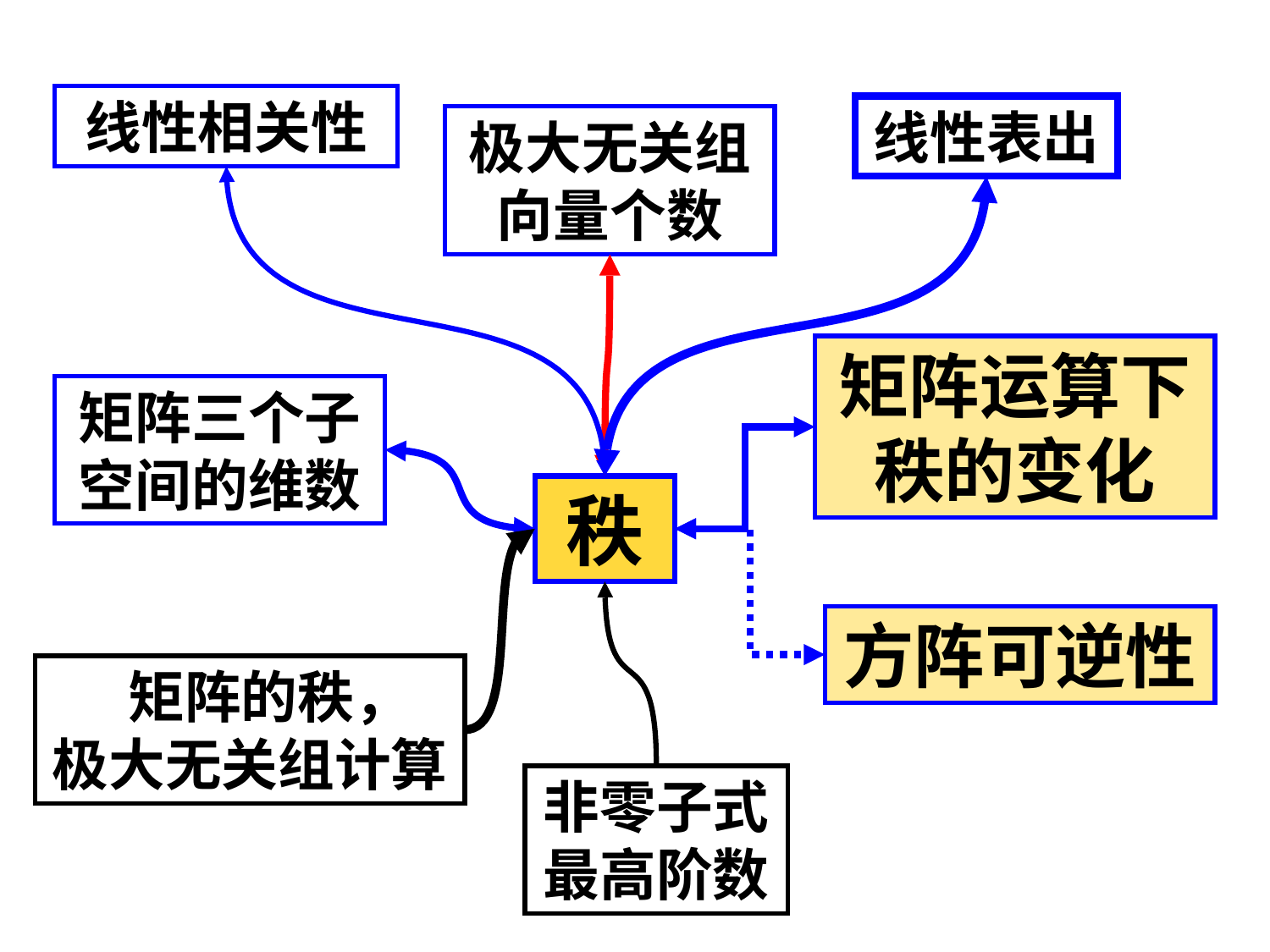

线性相关性
线性表出
极大无关组向量个数
矩阵运算下秩的变化
矩阵三个子空间的维数
秩
方阵可逆性
  矩阵的秩，
极大无关组计算
非零子式最高阶数